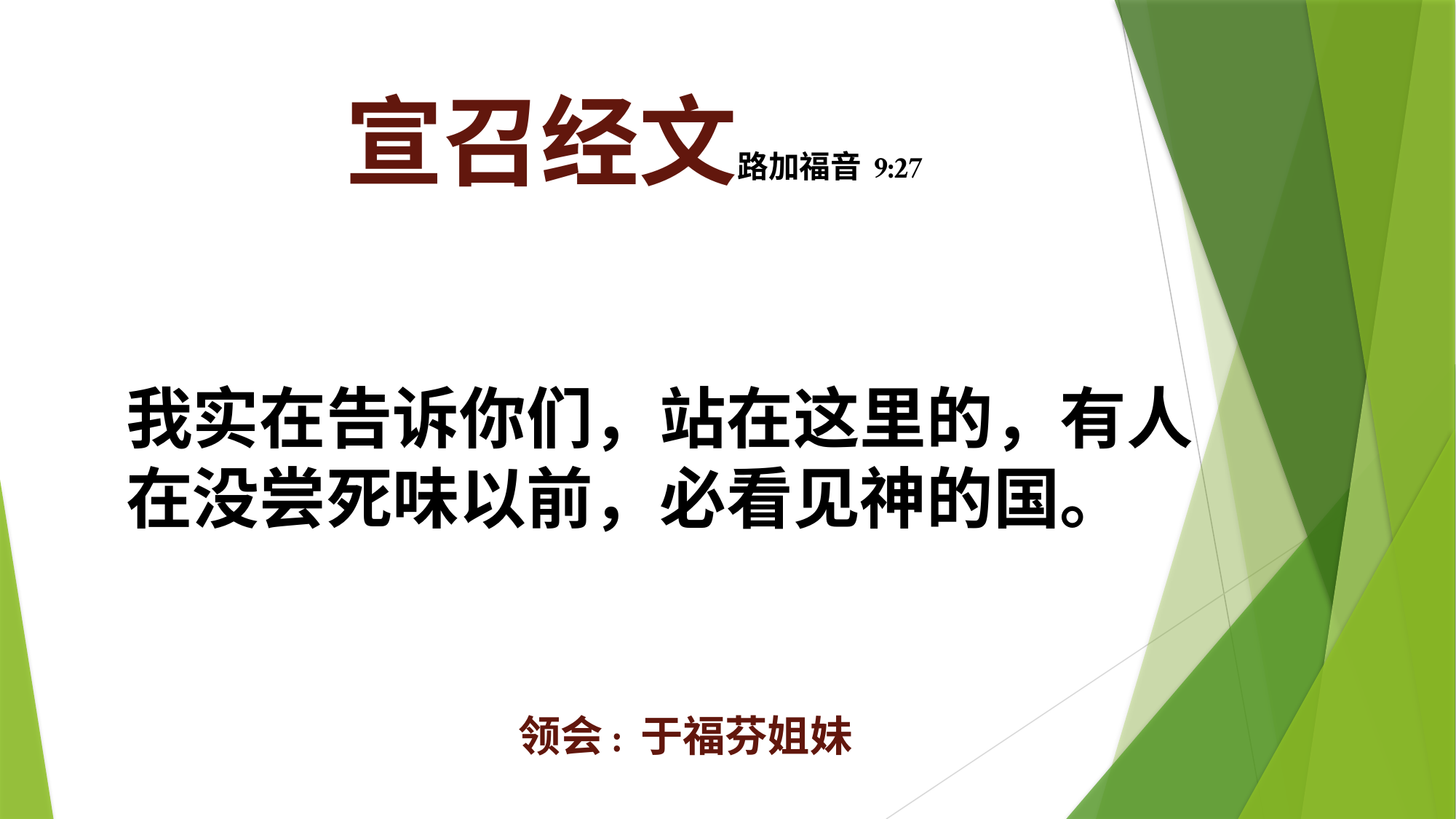

宣召经文路加福音 9:27
我实在告诉你们，站在这里的，有人在没尝死味以前，必看见神的国。
领会: 于福芬姐妹